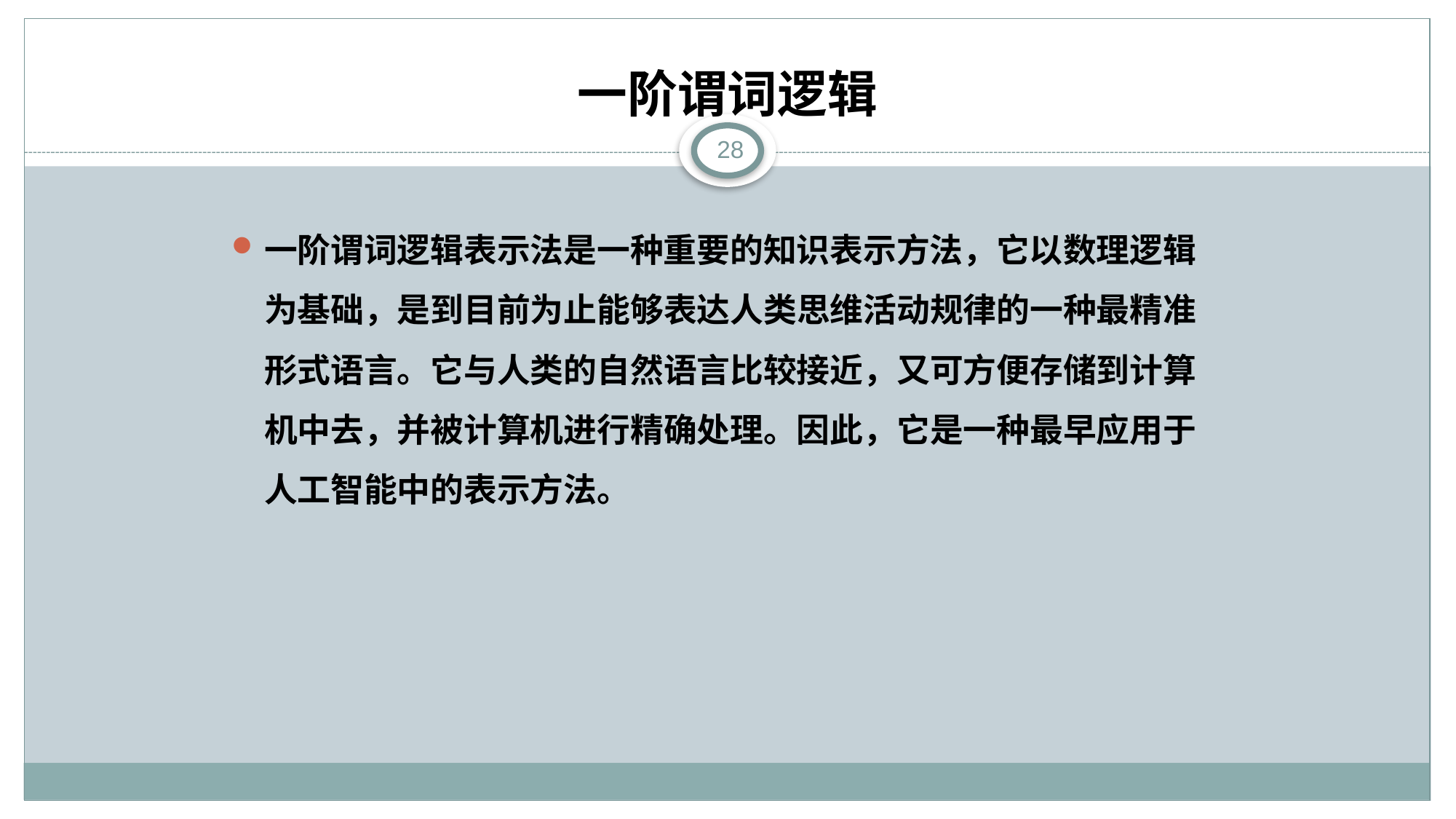

# 一阶谓词逻辑
28
一阶谓词逻辑表示法是一种重要的知识表示方法，它以数理逻辑为基础，是到目前为止能够表达人类思维活动规律的一种最精准形式语言。它与人类的自然语言比较接近，又可方便存储到计算机中去，并被计算机进行精确处理。因此，它是一种最早应用于人工智能中的表示方法。